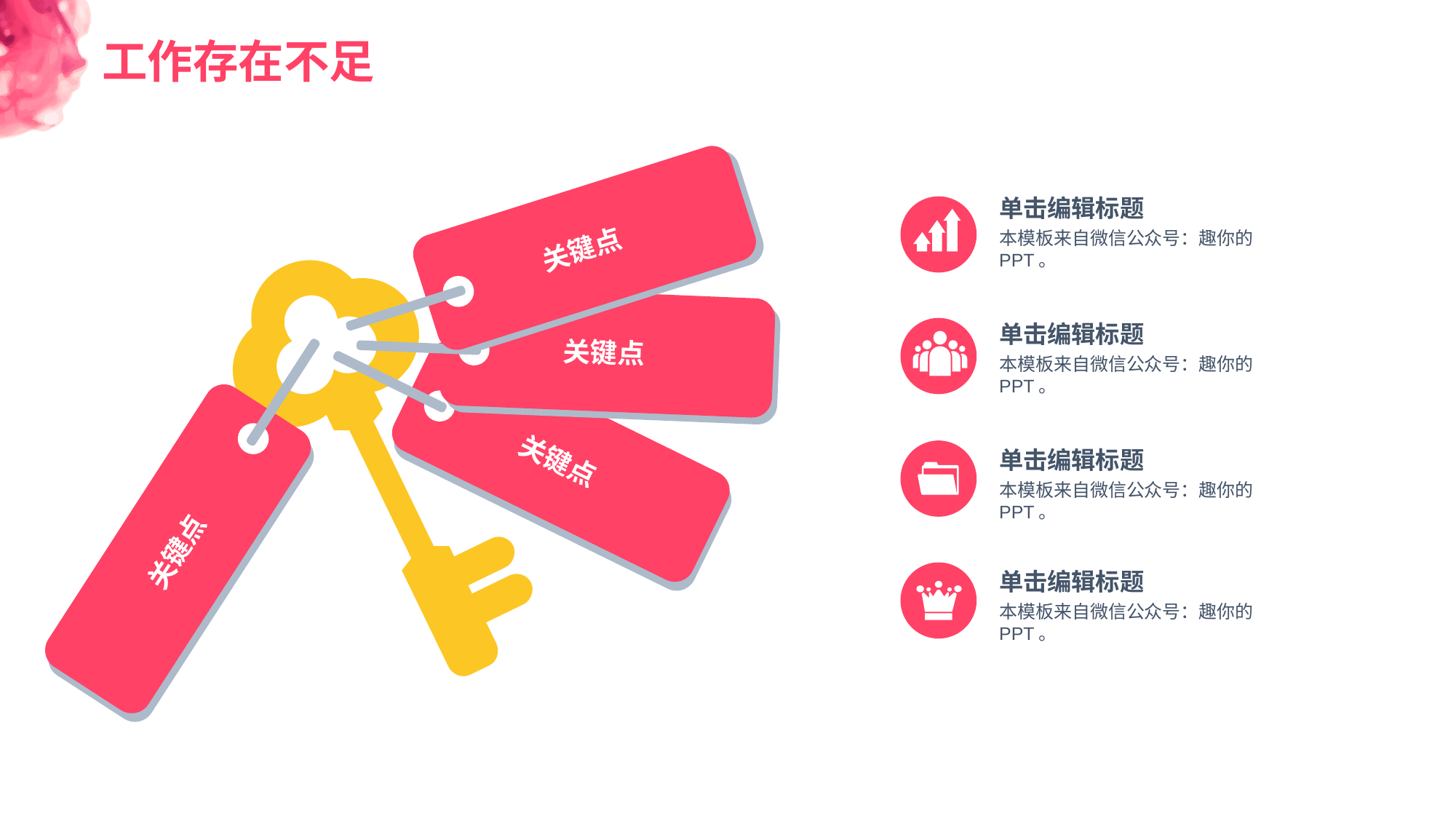

工作存在不足
关键点

单击编辑标题

本模板来自微信公众号：趣你的PPT。

关键点

单击编辑标题

本模板来自微信公众号：趣你的PPT。

关键点

单击编辑标题

本模板来自微信公众号：趣你的PPT。
关键点

单击编辑标题

本模板来自微信公众号：趣你的PPT。